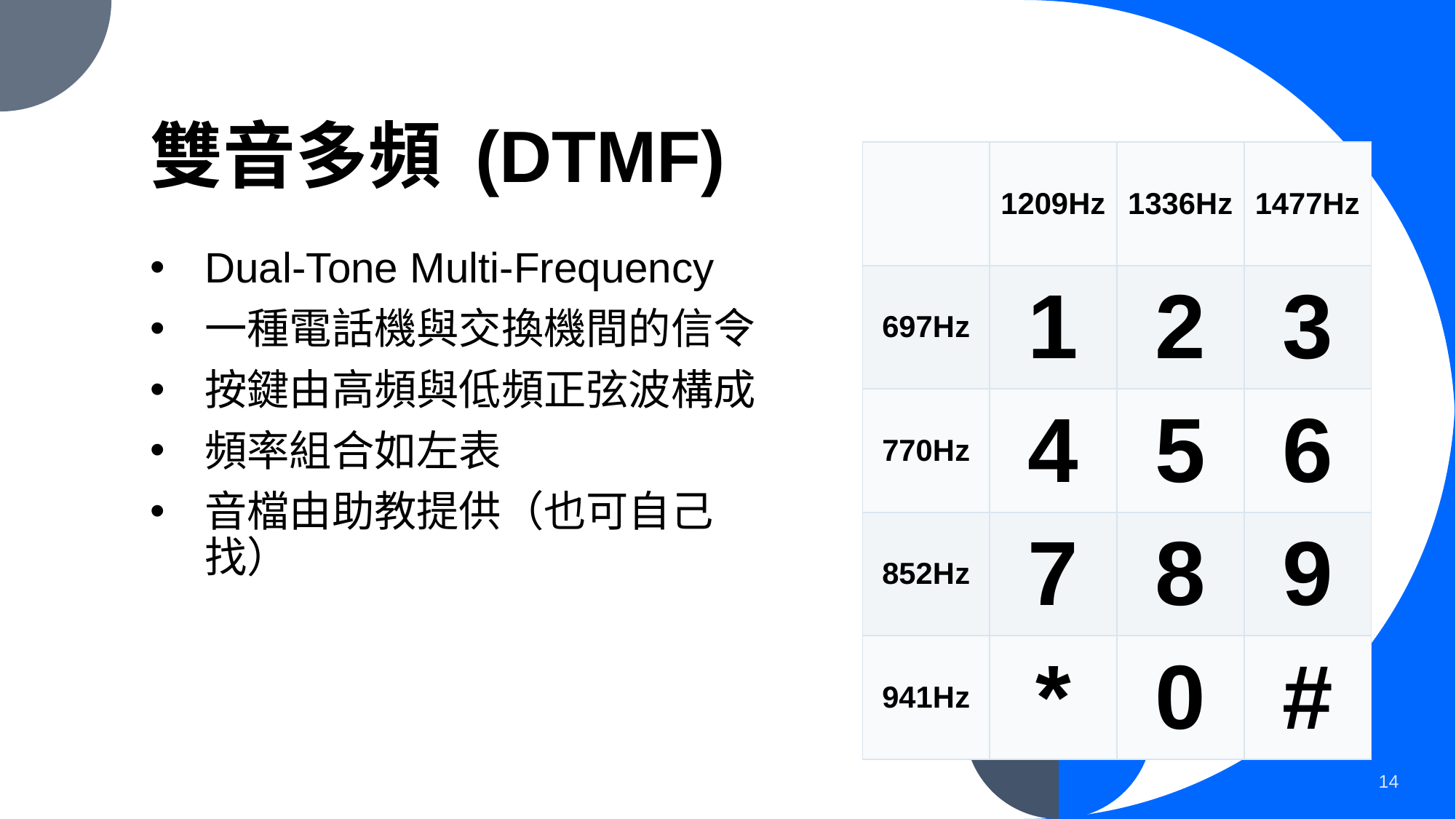

# 雙音多頻 (DTMF)
|  | 1209Hz | 1336Hz | 1477Hz |
| --- | --- | --- | --- |
| 697Hz | 1 | 2 | 3 |
| 770Hz | 4 | 5 | 6 |
| 852Hz | 7 | 8 | 9 |
| 941Hz | \* | 0 | # |
Dual-Tone Multi-Frequency
一種電話機與交換機間的信令
按鍵由高頻與低頻正弦波構成
頻率組合如左表
音檔由助教提供（也可自己找）
14